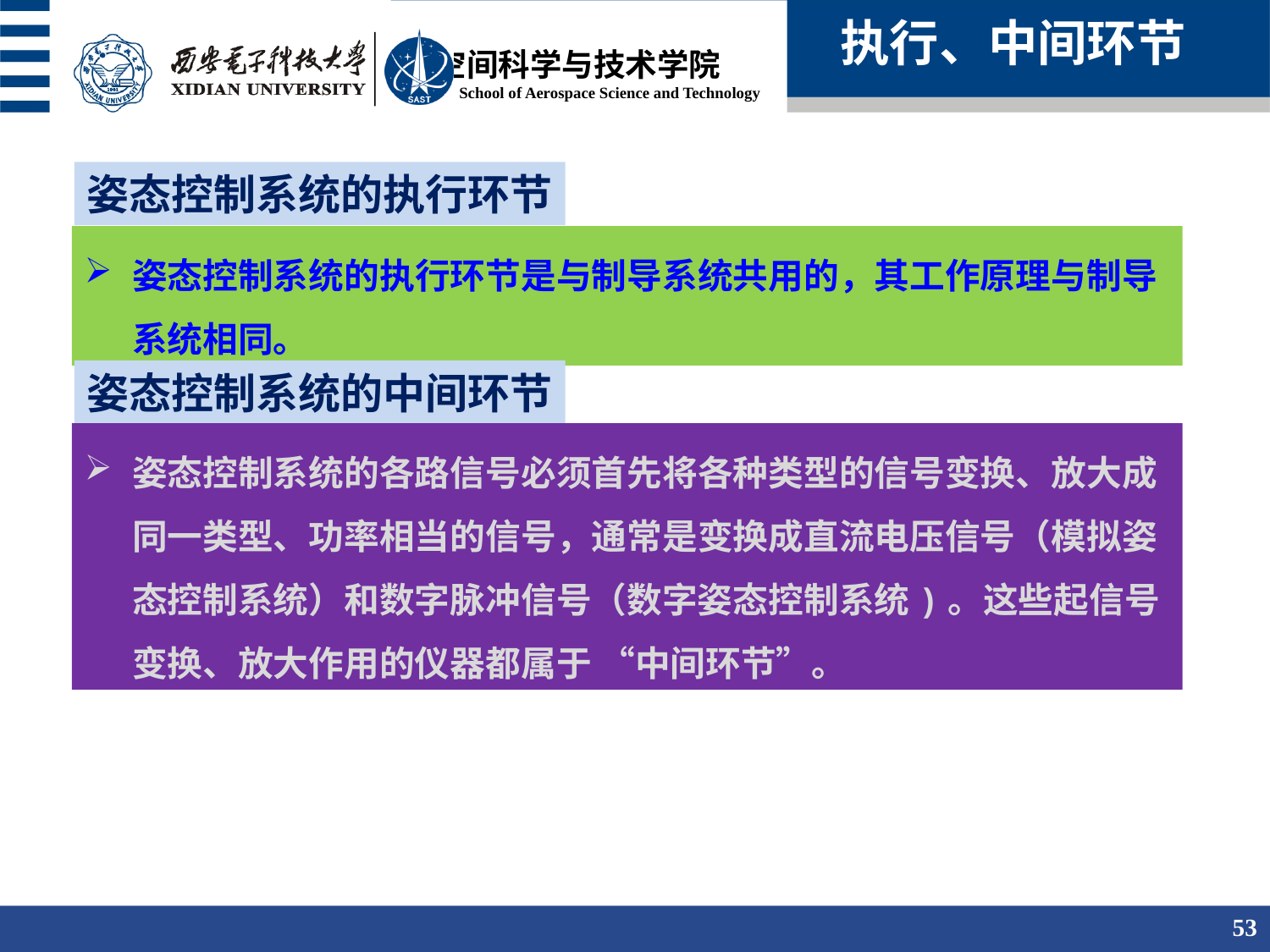

执行、中间环节
姿态控制系统的执行环节
姿态控制系统的执行环节是与制导系统共用的，其工作原理与制导系统相同。
姿态控制系统的中间环节
姿态控制系统的各路信号必须首先将各种类型的信号变换、放大成同一类型、功率相当的信号，通常是变换成直流电压信号（模拟姿态控制系统）和数字脉冲信号（数字姿态控制系统)。这些起信号变换、放大作用的仪器都属于 “中间环节”。